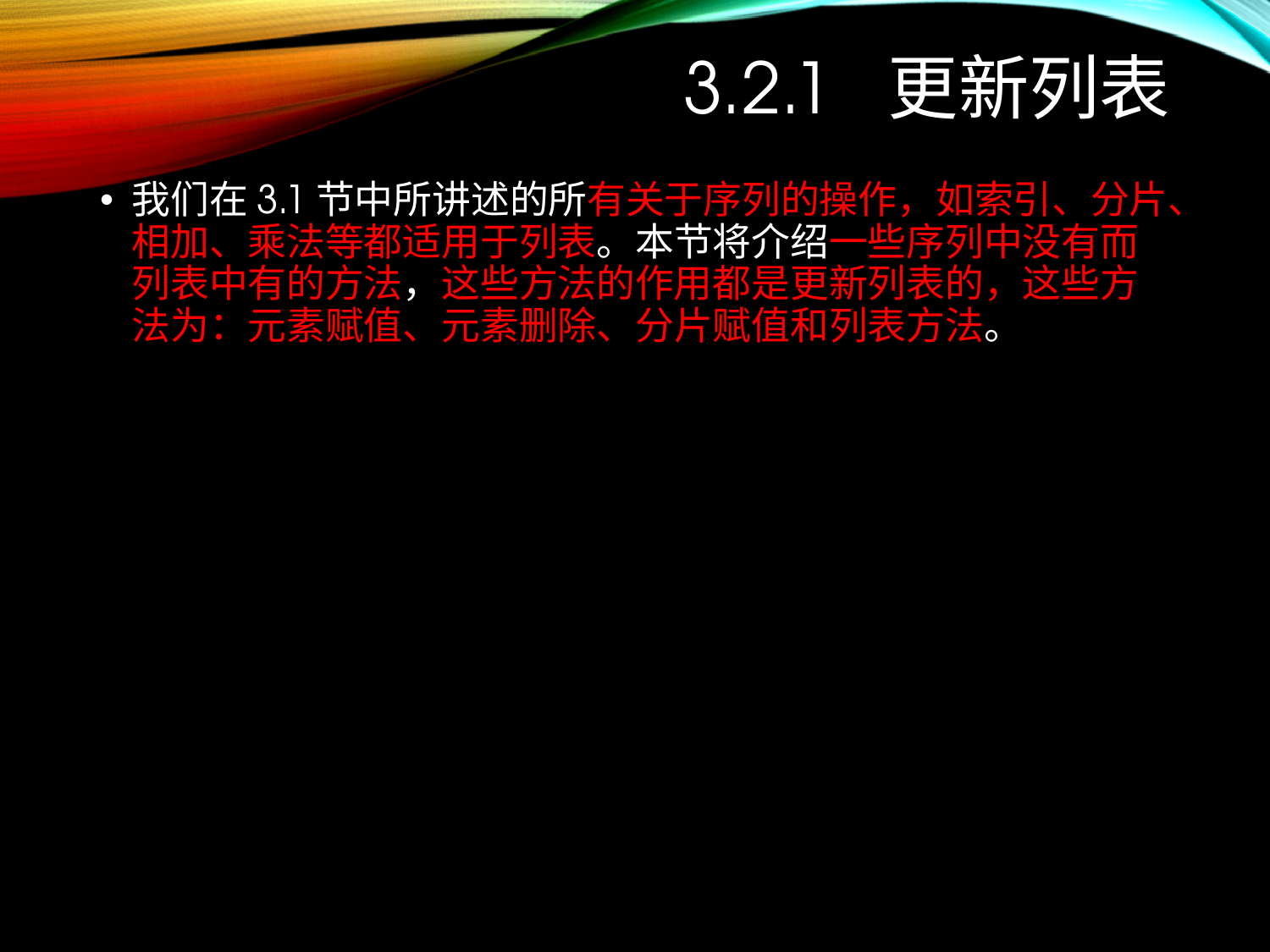

# 3.2.1  更新列表
我们在3.1节中所讲述的所有关于序列的操作，如索引、分片、相加、乘法等都适用于列表。本节将介绍一些序列中没有而列表中有的方法，这些方法的作用都是更新列表的，这些方法为：元素赋值、元素删除、分片赋值和列表方法。